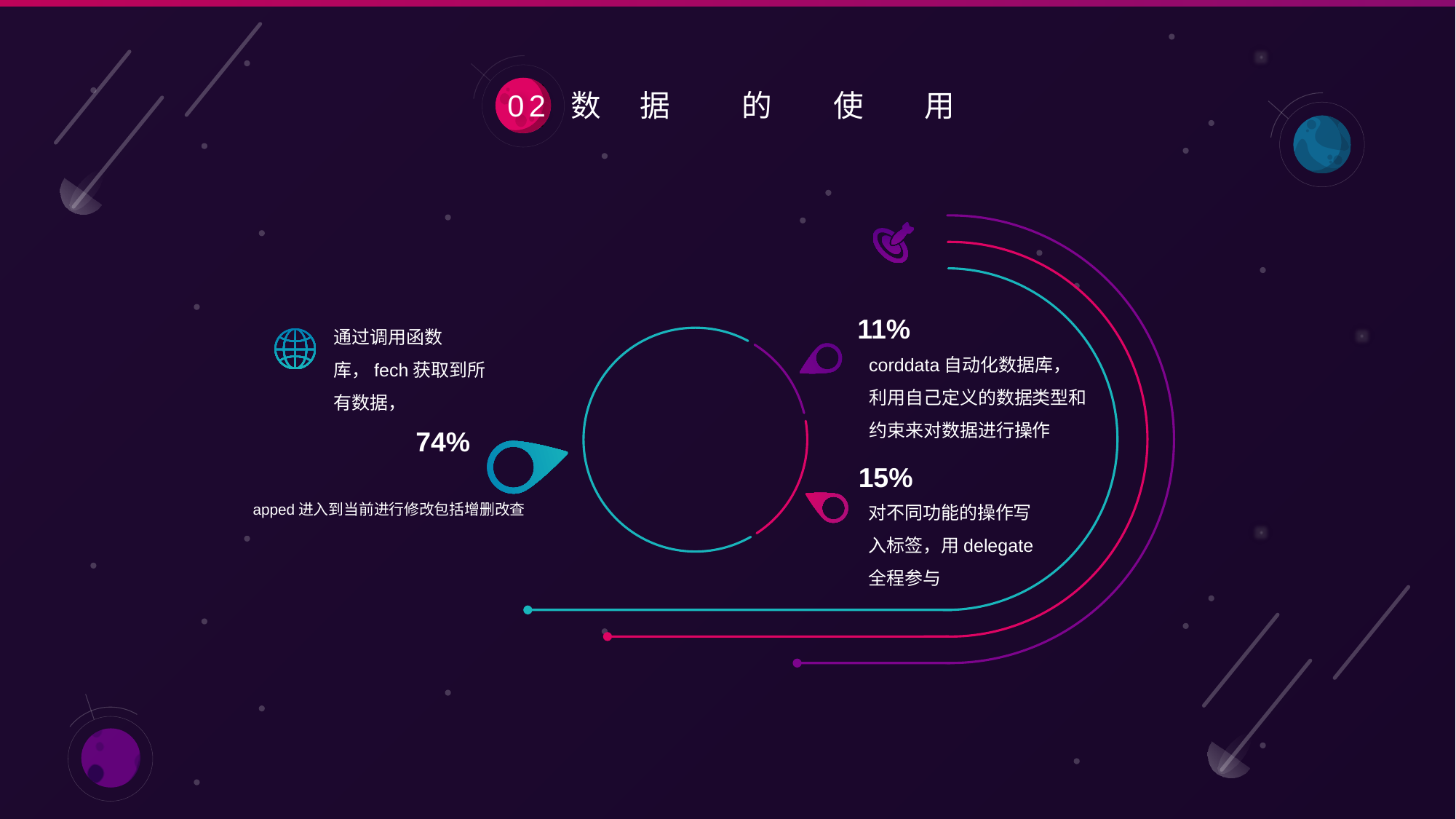

02

数   据      的     使     用

通过调用函数库，fech获取到所有数据，

11%
corddata自动化数据库，利用自己定义的数据类型和约束来对数据进行操作

74%
apped进入到当前进行修改包括增删改查
15%
对不同功能的操作写入标签，用delegate全程参与